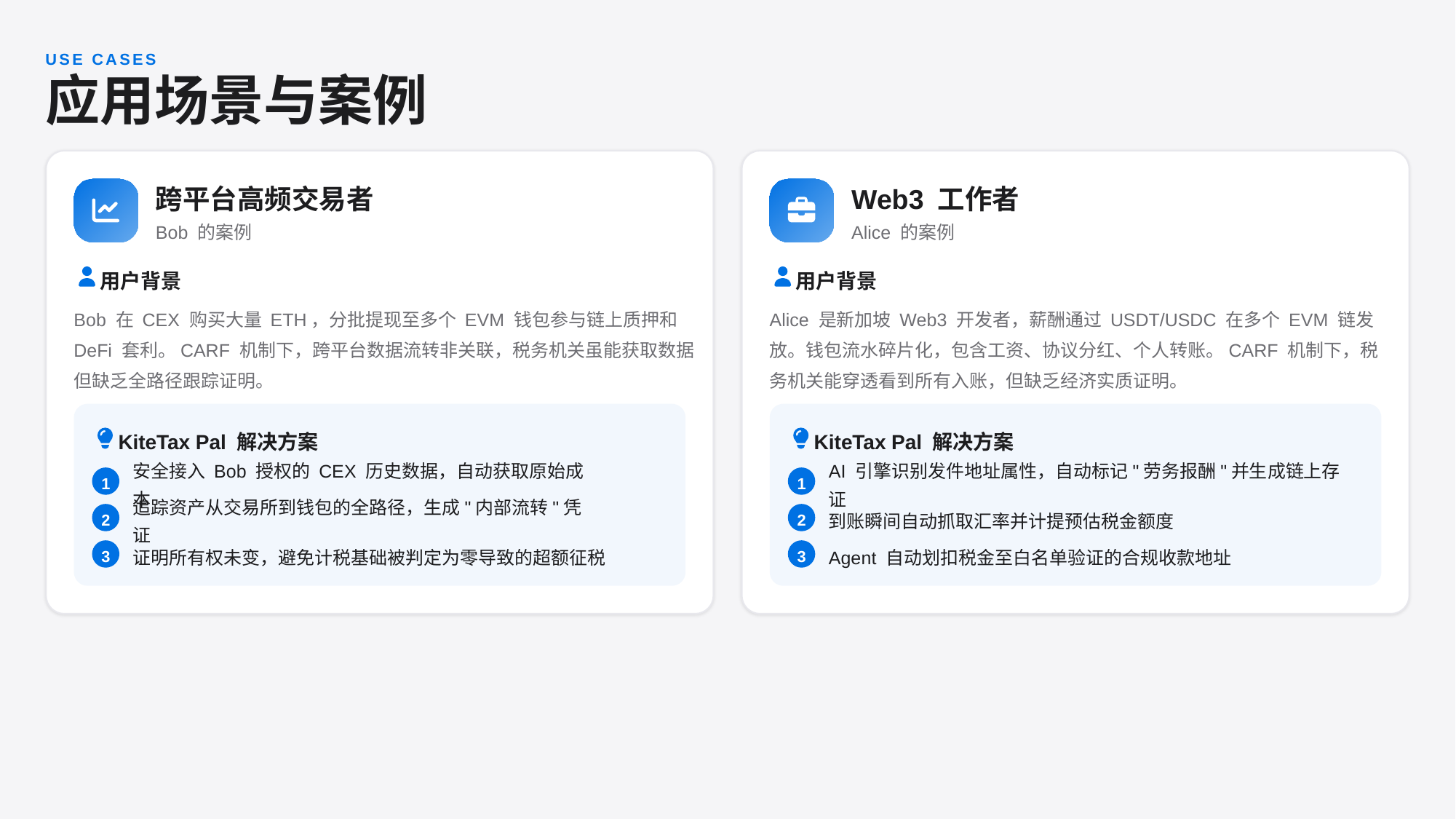

USE CASES
应用场景与案例

跨平台高频交易者

Web3 工作者

Bob 的案例
Alice 的案例
用户背景
用户背景

Bob 在 CEX 购买大量 ETH，分批提现至多个 EVM 钱包参与链上质押和 DeFi 套利。CARF 机制下，跨平台数据流转非关联，税务机关虽能获取数据但缺乏全路径跟踪证明。
Alice 是新加坡 Web3 开发者，薪酬通过 USDT/USDC 在多个 EVM 链发放。钱包流水碎片化，包含工资、协议分红、个人转账。CARF 机制下，税务机关能穿透看到所有入账，但缺乏经济实质证明。

KiteTax Pal 解决方案
KiteTax Pal 解决方案

1

安全接入 Bob 授权的 CEX 历史数据，自动获取原始成本
1

AI 引擎识别发件地址属性，自动标记"劳务报酬"并生成链上存证
2

追踪资产从交易所到钱包的全路径，生成"内部流转"凭证
2

到账瞬间自动抓取汇率并计提预估税金额度
3

证明所有权未变，避免计税基础被判定为零导致的超额征税
3

Agent 自动划扣税金至白名单验证的合规收款地址